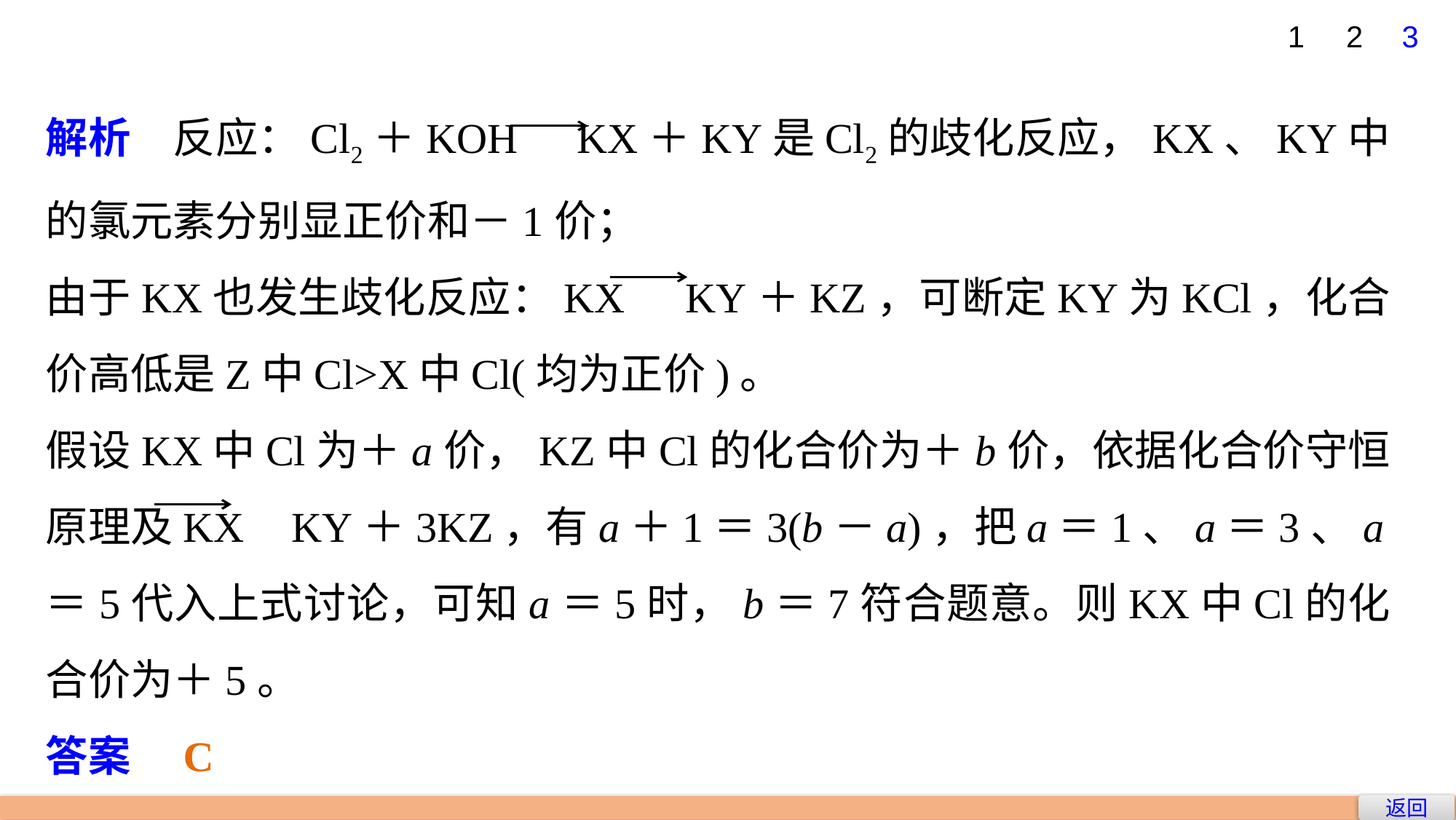

1
2
3
解析　反应：Cl2＋KOH     KX＋KY是Cl2的歧化反应，KX、KY中的氯元素分别显正价和－1价；
由于KX也发生歧化反应：KX     KY＋KZ，可断定KY为KCl，化合价高低是Z中Cl>X中Cl(均为正价)。
假设KX中Cl为＋a价，KZ中Cl的化合价为＋b价，依据化合价守恒原理及KX    KY＋3KZ，有a＋1＝3(b－a)，把a＝1、a＝3、a＝5代入上式讨论，可知a＝5时，b＝7符合题意。则KX中Cl的化合价为＋5。
答案　C
返回